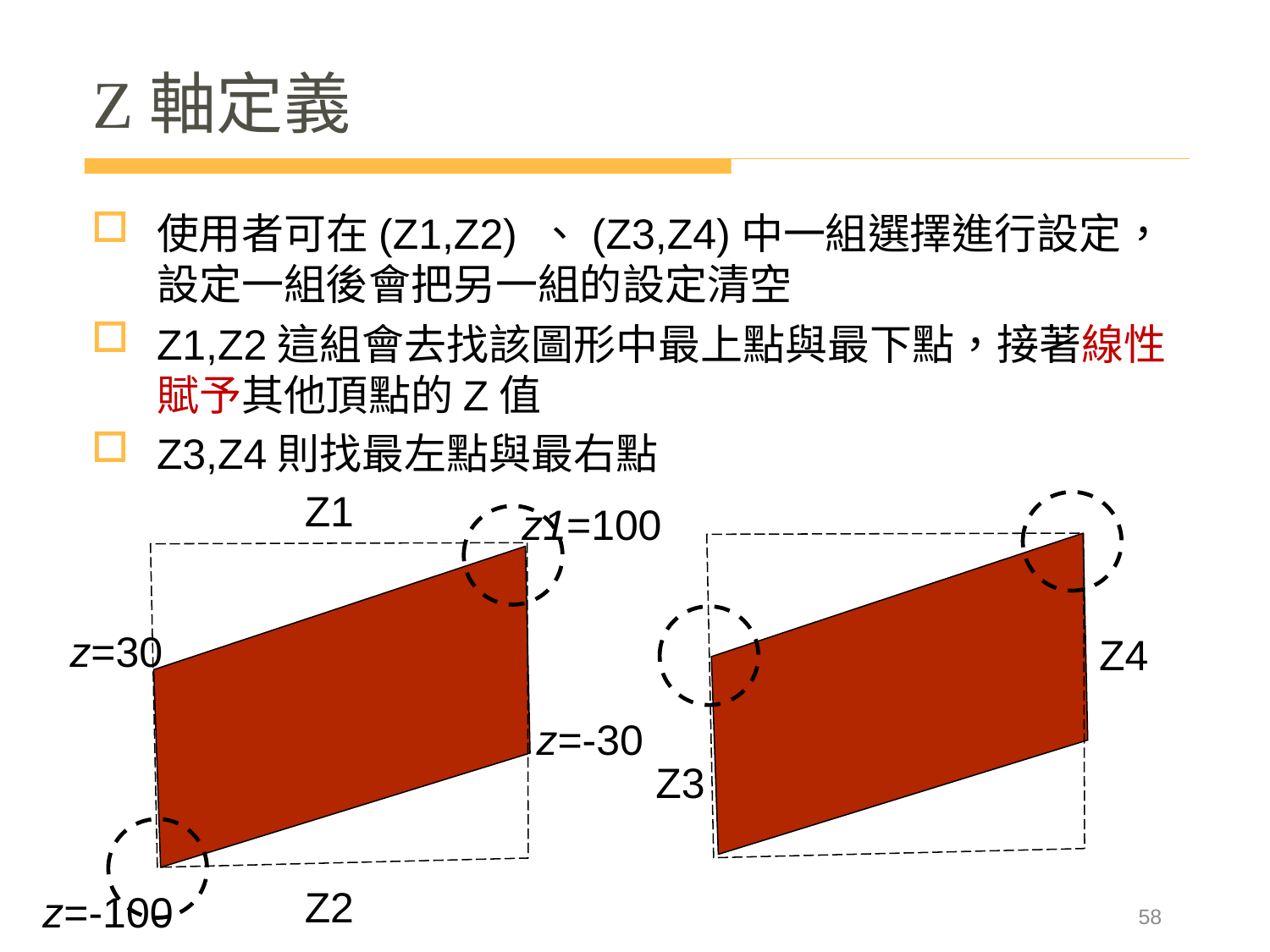

# Z軸定義
使用者可在(Z1,Z2) 、(Z3,Z4)中一組選擇進行設定，設定一組後會把另一組的設定清空
Z1,Z2這組會去找該圖形中最上點與最下點，接著線性賦予其他頂點的Z值
Z3,Z4則找最左點與最右點
Z1
z1=100

z=30
Z4
z=-30
Z3

Z2
z=-100
58